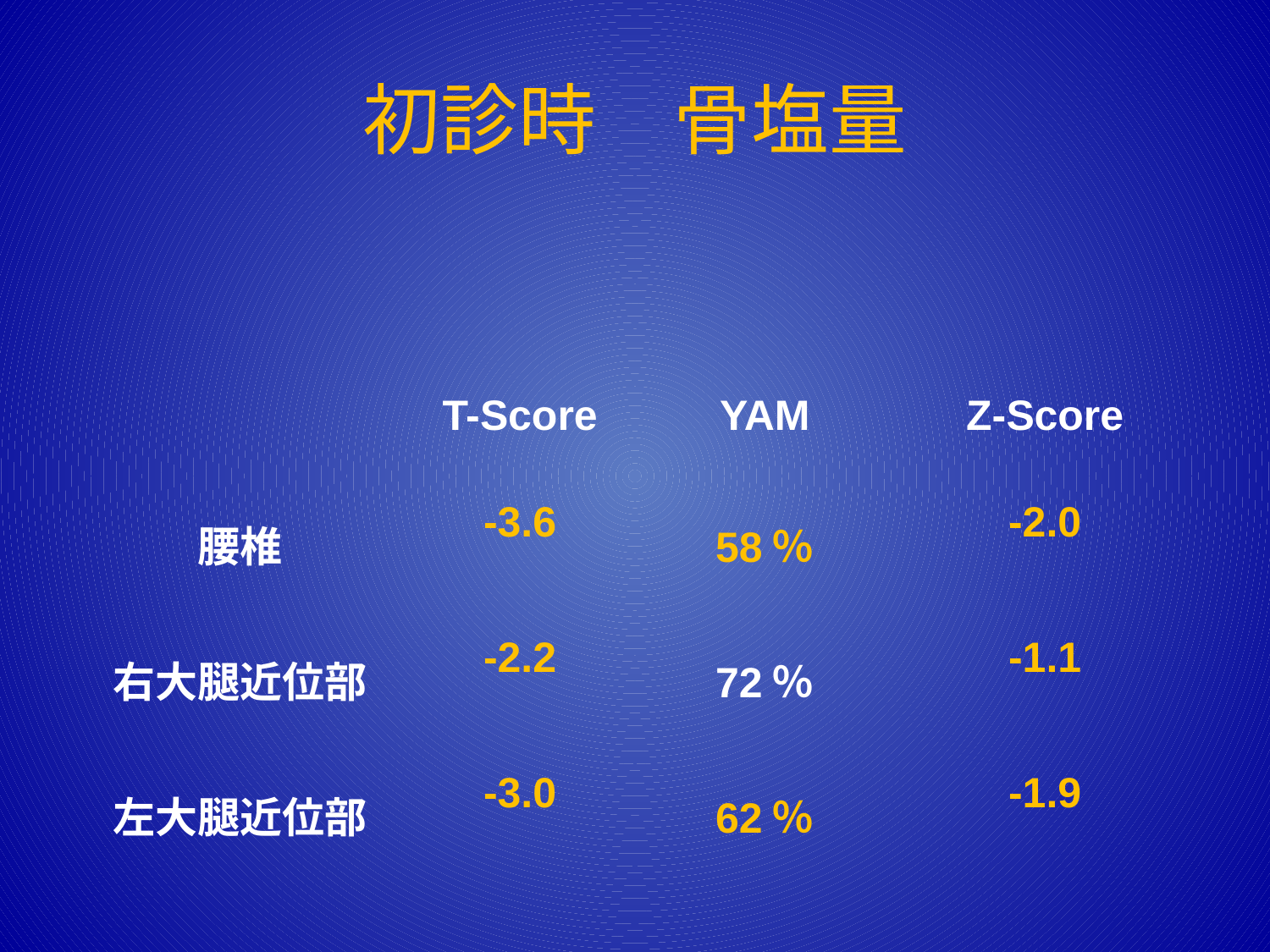

# 初診時　骨塩量
|  |  |  |  |
| --- | --- | --- | --- |
|  | T-Score | YAM | Z-Score |
| 腰椎 | -3.6 | 58％ | -2.0 |
| 右大腿近位部 | -2.2 | 72％ | -1.1 |
| 左大腿近位部 | -3.0 | 62％ | -1.9 |